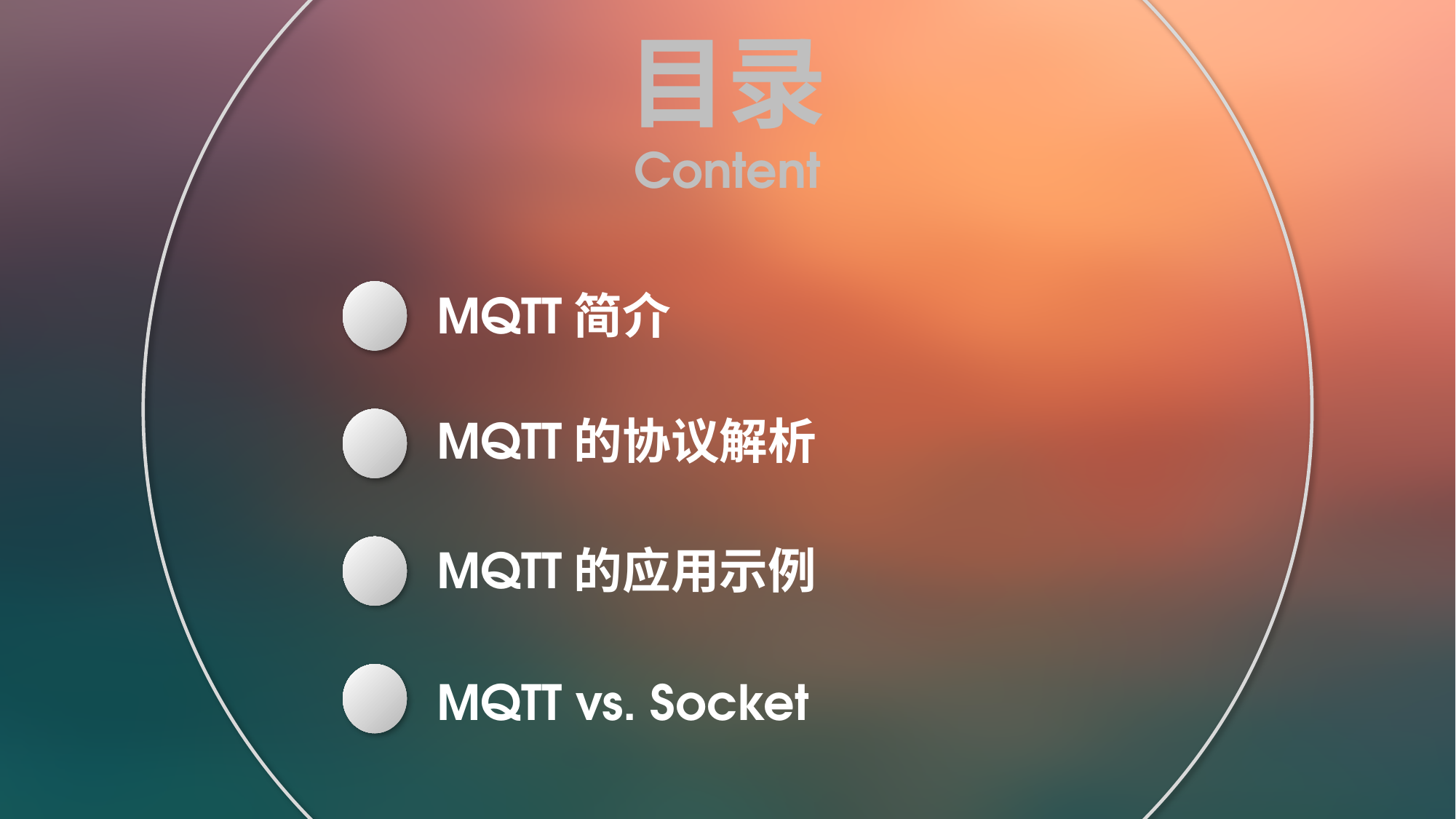

目录
Content
MQTT简介
MQTT的协议解析
MQTT的应用示例
MQTT vs. Socket